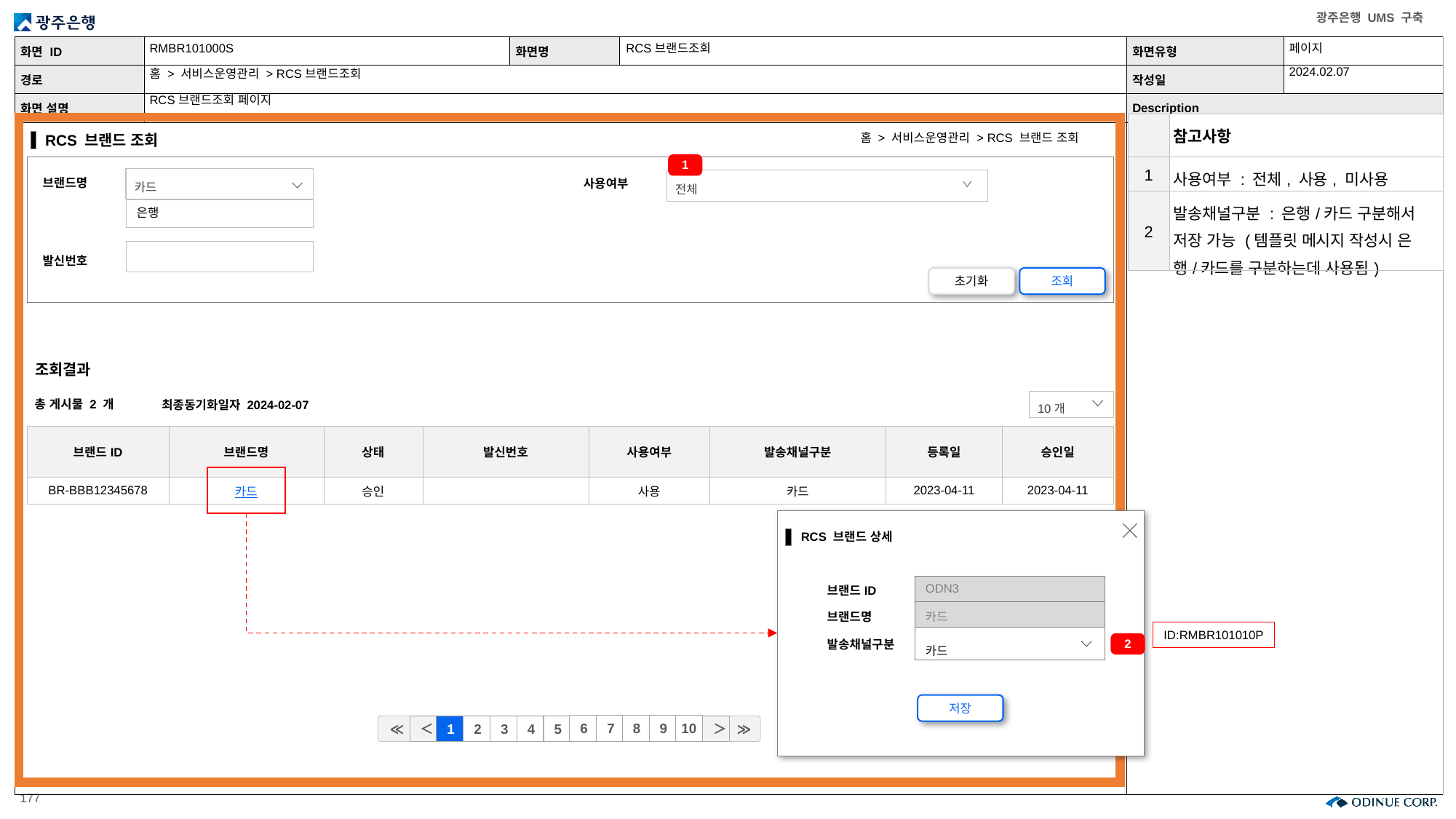

RMBR101000S
RCS브랜드조회
페이지
2024.02.07
홈 > 서비스운영관리 > RCS브랜드조회
RCS브랜드조회 페이지
|  | 참고사항 |
| --- | --- |
| 1 | 사용여부 : 전체, 사용, 미사용 |
| 2 | 발송채널구분 : 은행/카드 구분해서 저장 가능 (템플릿 메시지 작성시 은행/카드를 구분하는데 사용됨) |
홈 > 서비스운영관리 > RCS 브랜드 조회
RCS 브랜드 조회

1

카드

은행
전체

브랜드명
사용여부

발신번호
초기화
조회
조회결과
총 게시물 2 개
10개

최종동기화일자 2024-02-07
| 브랜드ID | 브랜드명 | 상태 | 발신번호 | 사용여부 | 발송채널구분 | 등록일 | 승인일 |
| --- | --- | --- | --- | --- | --- | --- | --- |
| BR-BBB12345678 | 카드 | 승인 |  | 사용 | 카드 | 2023-04-11 | 2023-04-11 |

RCS 브랜드 상세
| 브랜드ID | ODN3 |
| --- | --- |
| 브랜드명 | 카드 |
| 발송채널구분 | 카드 |
ID:RMBR101010P
2

저장
≪
≫
6
7
8
9
10

＜
1
2
3
4
5
＞